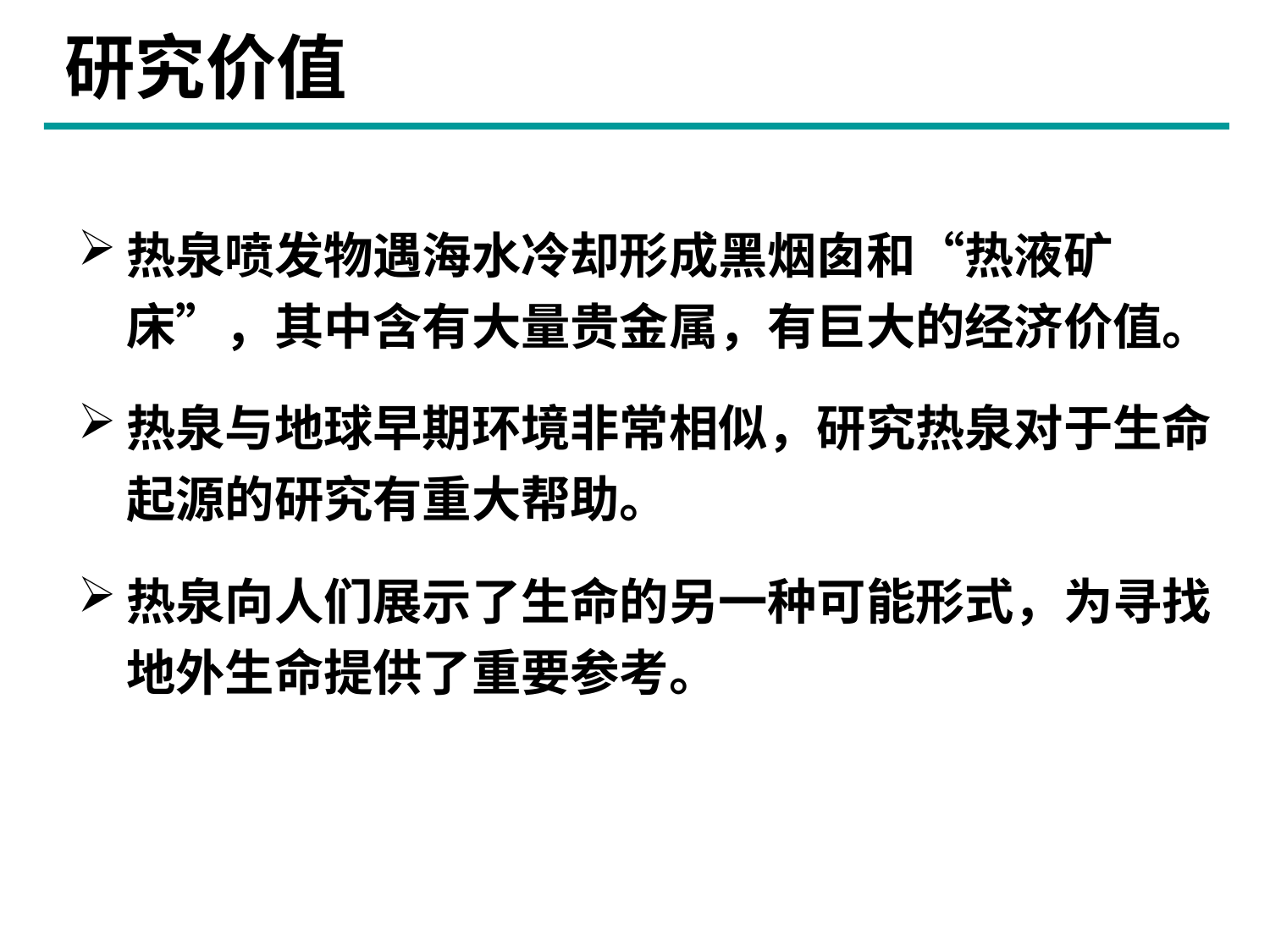

研究价值
热泉喷发物遇海水冷却形成黑烟囱和“热液矿床”，其中含有大量贵金属，有巨大的经济价值。
热泉与地球早期环境非常相似，研究热泉对于生命起源的研究有重大帮助。
热泉向人们展示了生命的另一种可能形式，为寻找地外生命提供了重要参考。